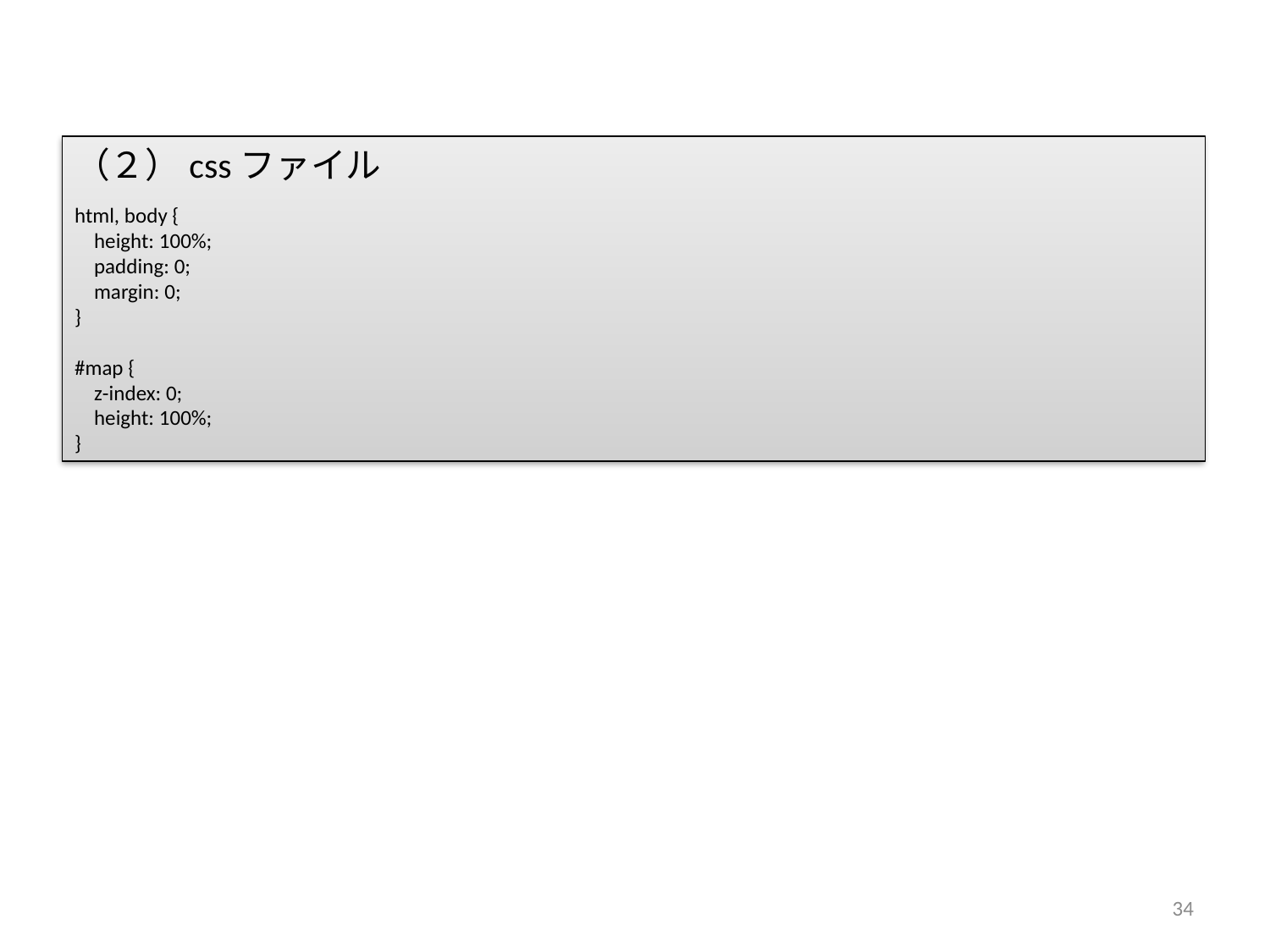

（２）cssファイル

html, body {
    height: 100%;
    padding: 0;
    margin: 0;
}

#map {
    z-index: 0;
    height: 100%;
}
34